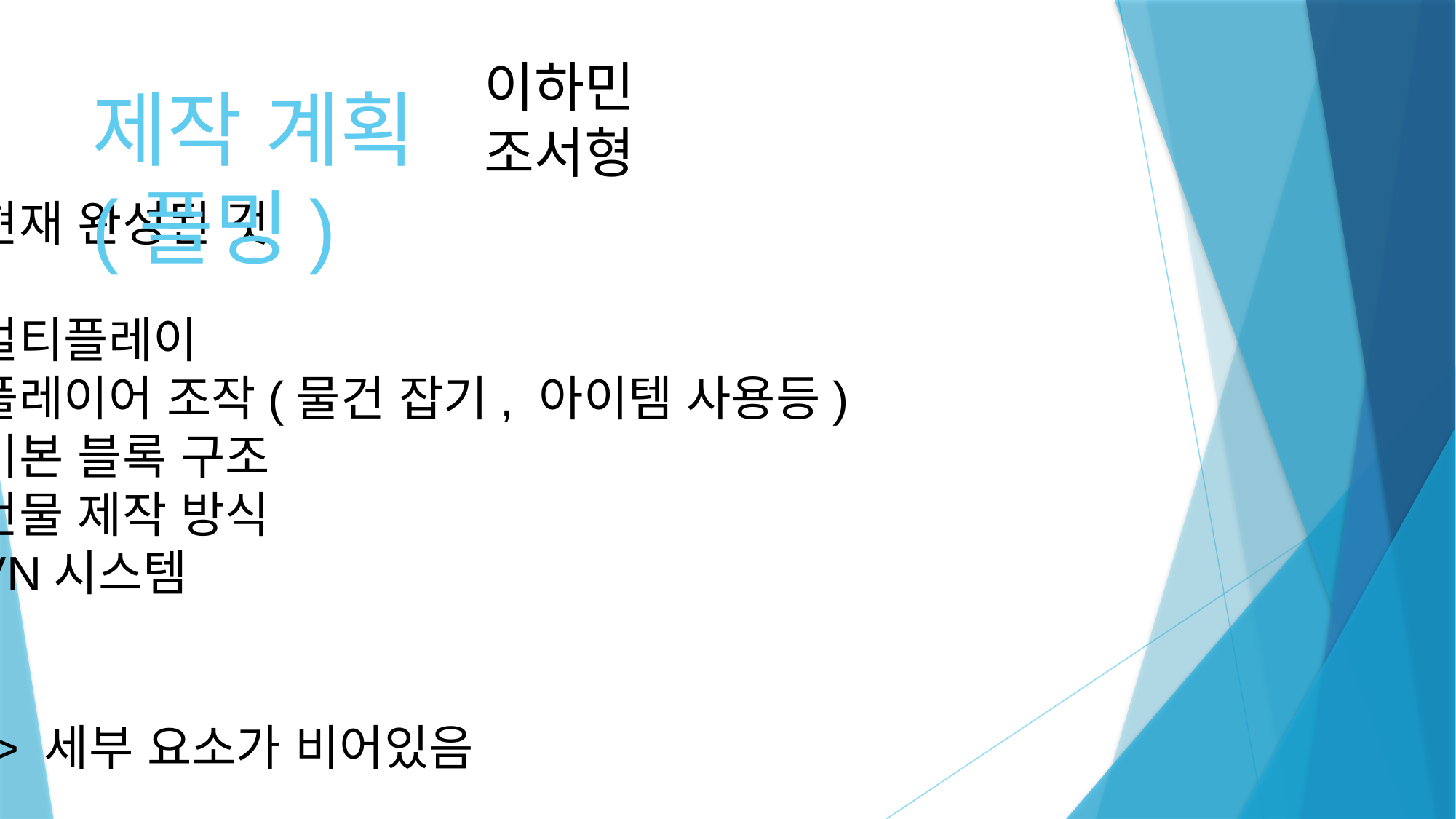

이하민
조서형
# 제작 계획(플밍)
현재 완성된 것
멀티플레이
플레이어 조작(물건 잡기, 아이템 사용등)
기본 블록 구조
건물 제작 방식
VN시스템

-> 세부 요소가 비어있음